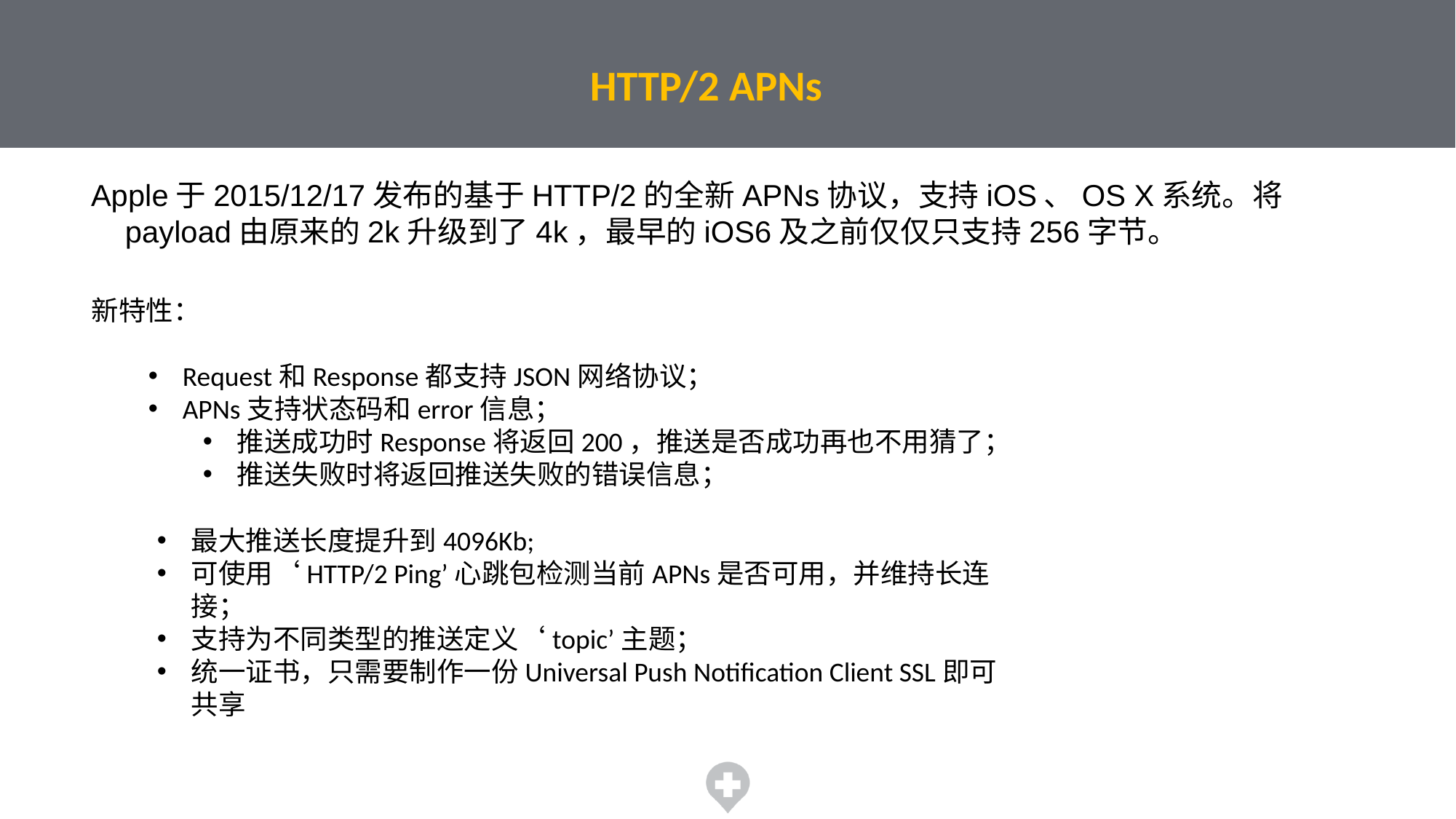

HTTP/2 APNs
Apple于2015/12/17发布的基于HTTP/2的全新APNs协议，支持iOS、OS X系统。将payload由原来的2k升级到了4k，最早的iOS6及之前仅仅只支持256字节。
新特性：
Request和Response都支持JSON网络协议；
APNs支持状态码和error信息；
推送成功时Response将返回200，推送是否成功再也不用猜了；
推送失败时将返回推送失败的错误信息；
最大推送长度提升到4096Kb;
可使用‘HTTP/2 Ping’心跳包检测当前APNs是否可用，并维持长连接；
支持为不同类型的推送定义‘topic’主题；
统一证书，只需要制作一份Universal Push Notification Client SSL即可共享